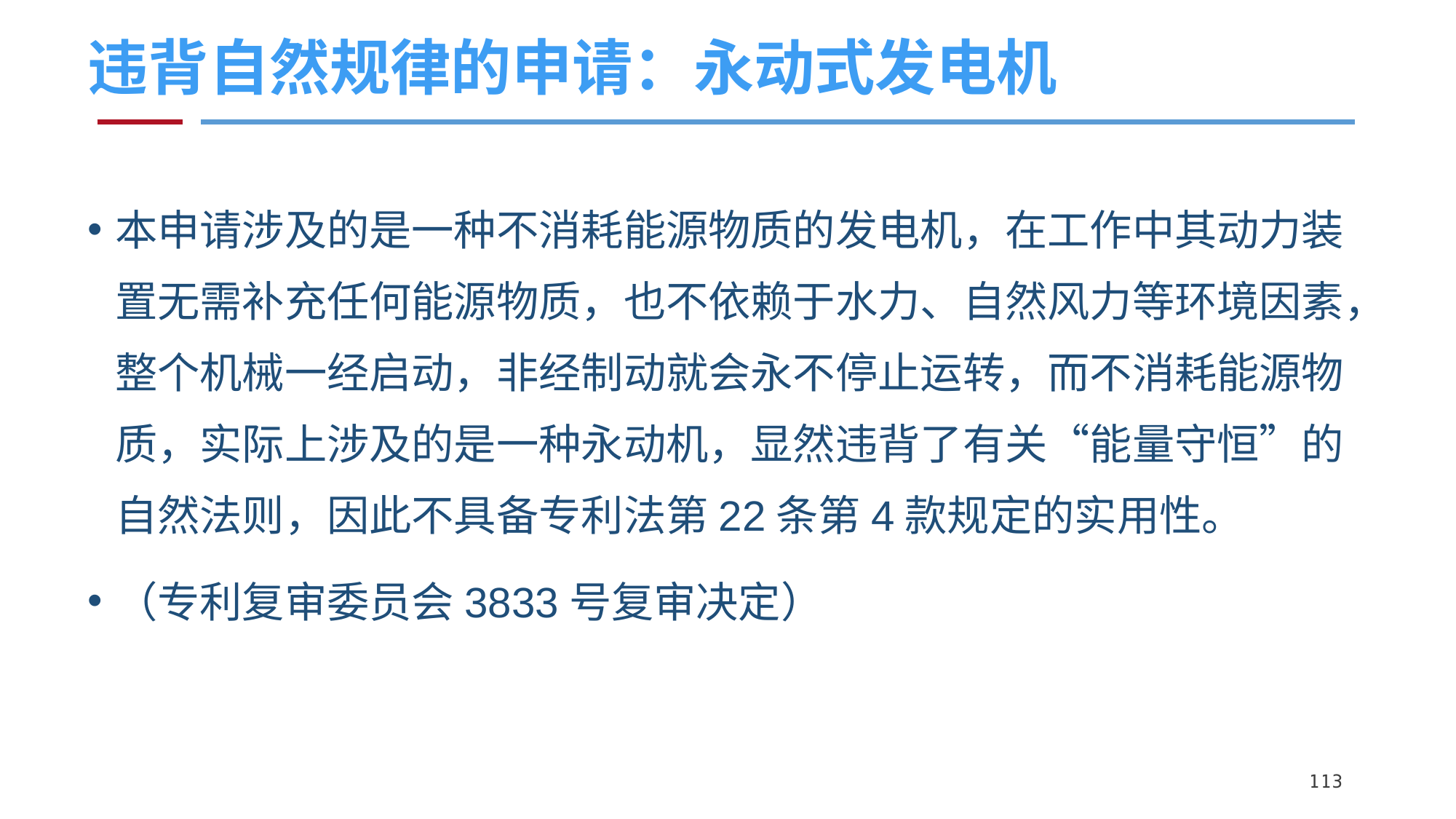

# 违背自然规律的申请：永动式发电机
本申请涉及的是一种不消耗能源物质的发电机，在工作中其动力装置无需补充任何能源物质，也不依赖于水力、自然风力等环境因素，整个机械一经启动，非经制动就会永不停止运转，而不消耗能源物质，实际上涉及的是一种永动机，显然违背了有关“能量守恒”的自然法则，因此不具备专利法第22条第4款规定的实用性。
（专利复审委员会3833号复审决定）
113